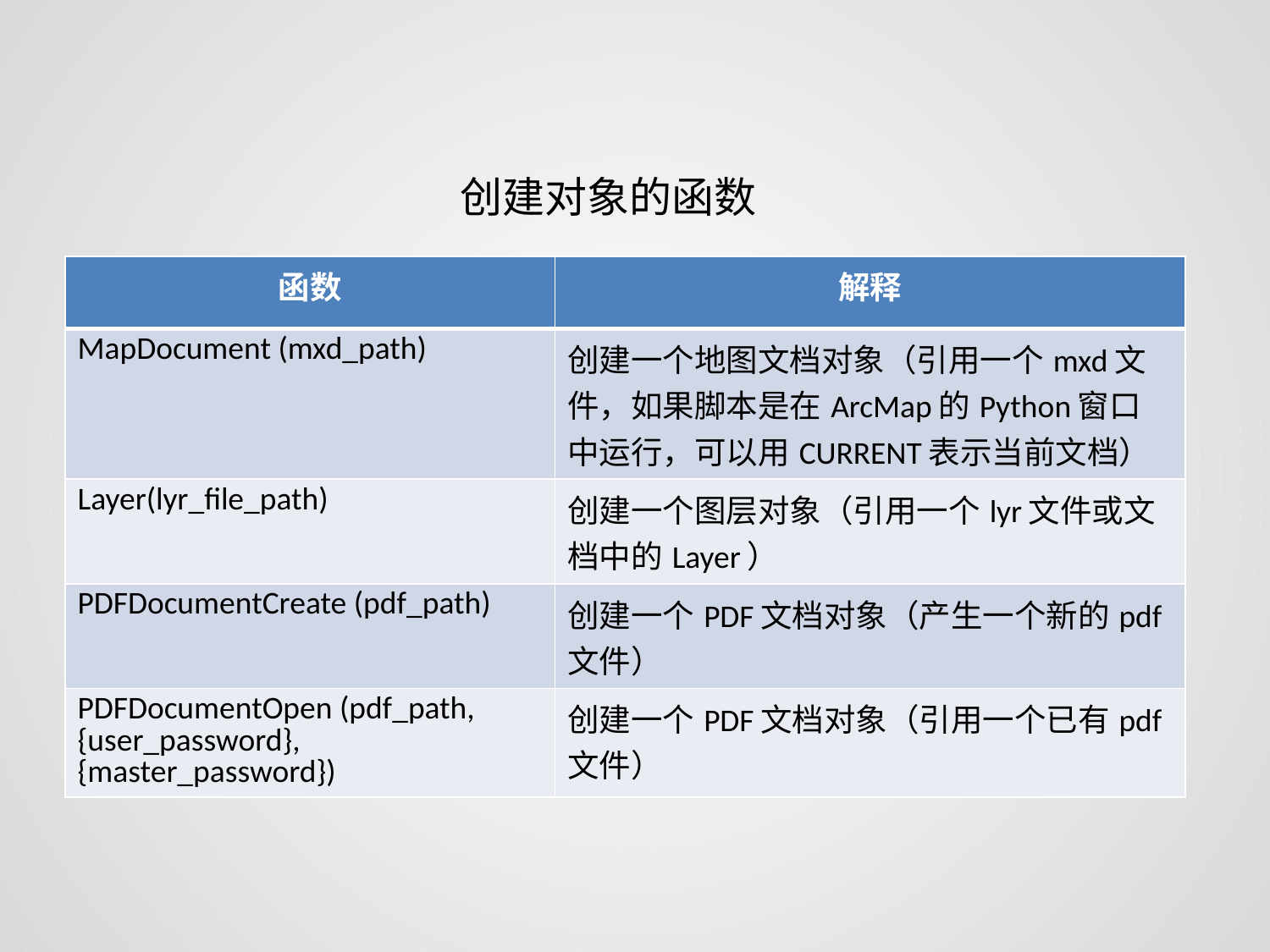

创建对象的函数
| 函数 | 解释 |
| --- | --- |
| MapDocument (mxd\_path) | 创建一个地图文档对象（引用一个mxd文件，如果脚本是在ArcMap的Python窗口中运行，可以用CURRENT表示当前文档） |
| Layer(lyr\_file\_path) | 创建一个图层对象（引用一个lyr文件或文档中的Layer） |
| PDFDocumentCreate (pdf\_path) | 创建一个PDF文档对象（产生一个新的pdf文件） |
| PDFDocumentOpen (pdf\_path, {user\_password}, {master\_password}) | 创建一个PDF文档对象（引用一个已有pdf文件） |